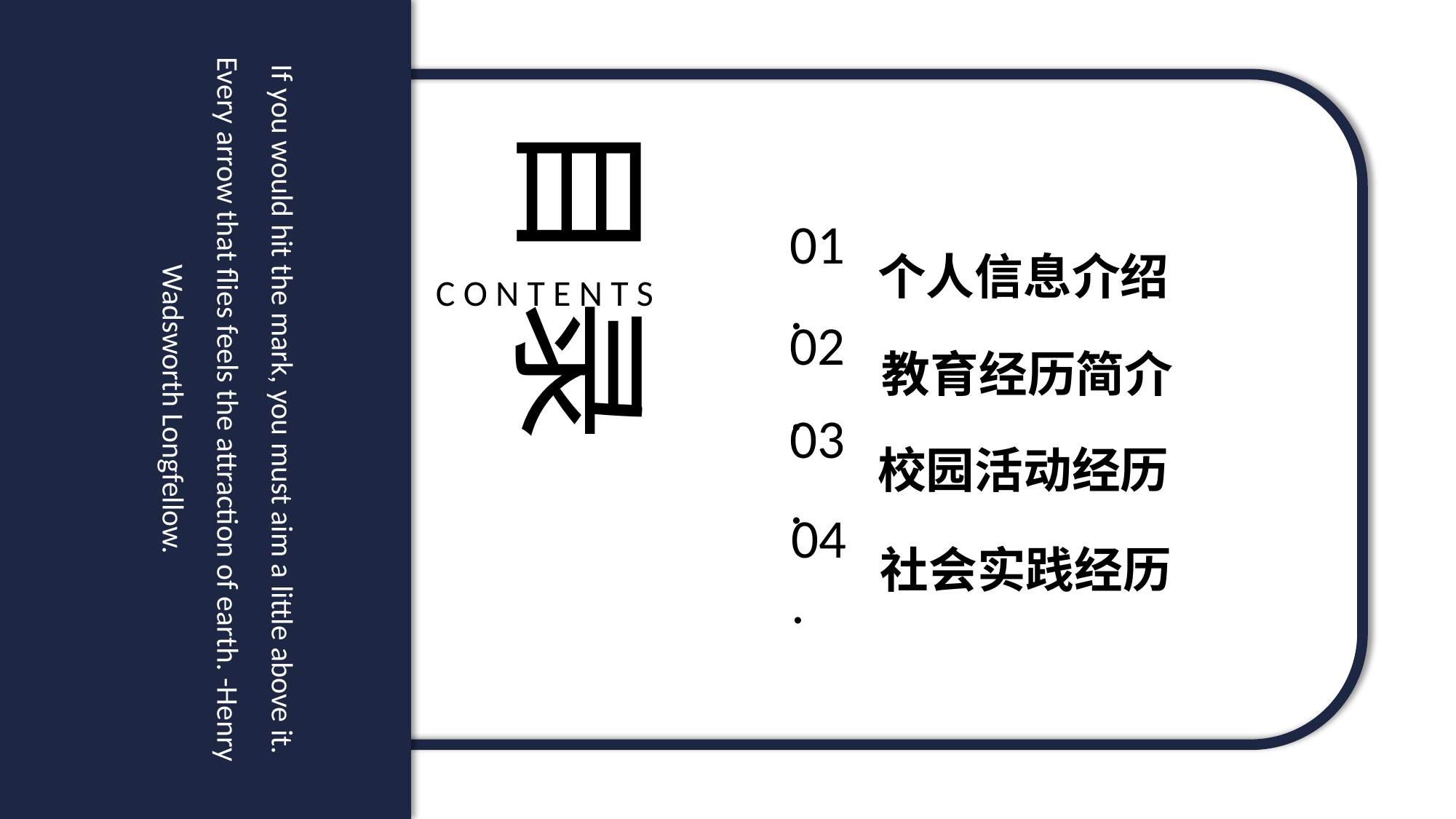

If you would hit the mark, you must aim a little above it. Every arrow that flies feels the attraction of earth. -Henry Wadsworth Longfellow.

目 录
C O N T E N T S
01.
个人信息介绍
02.
03.
04.
校园活动经历
社会实践经历
教育经历简介